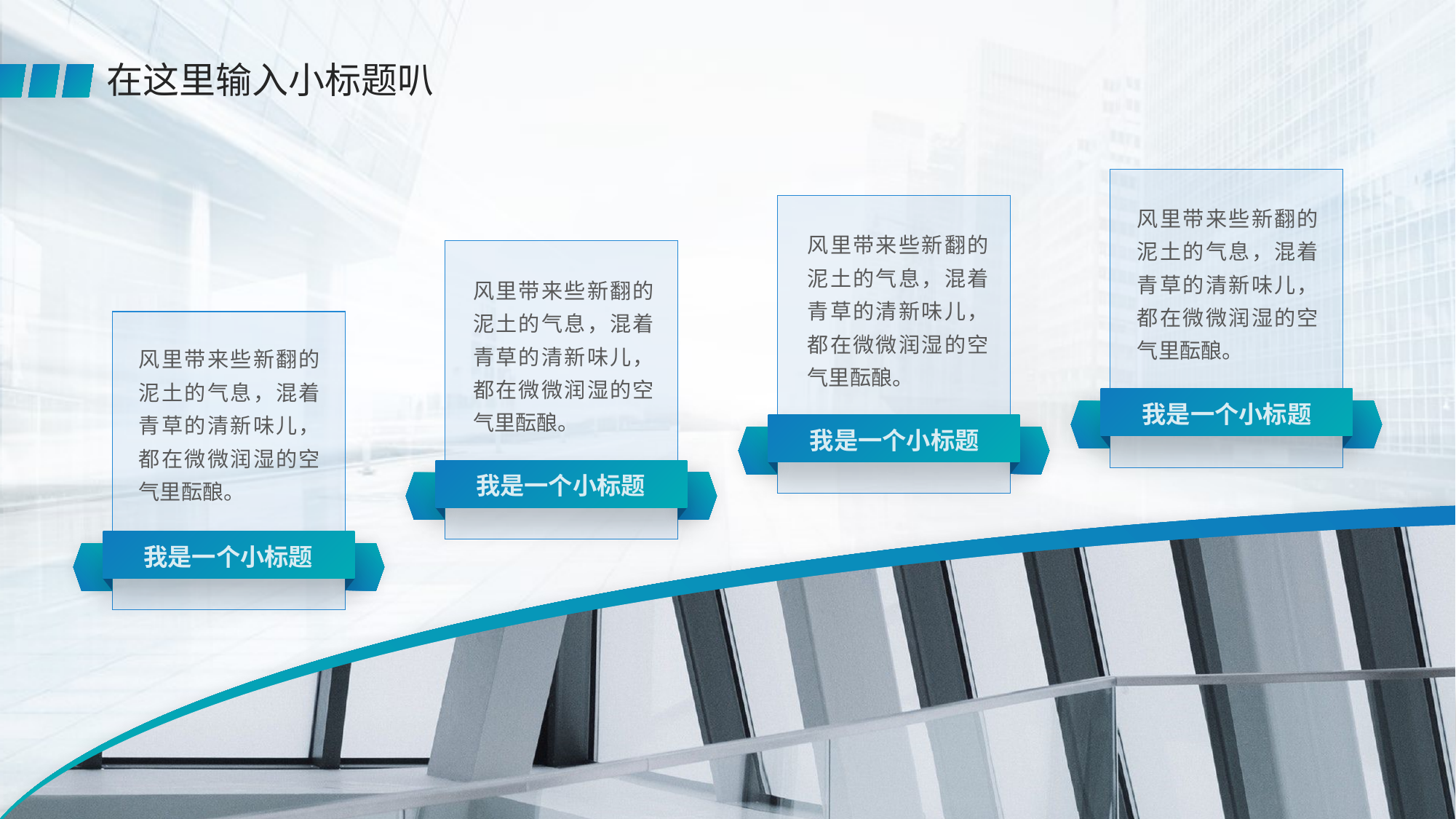

在这里输入小标题叭

风里带来些新翻的泥土的气息，混着青草的清新味儿，都在微微润湿的空气里酝酿。

风里带来些新翻的泥土的气息，混着青草的清新味儿，都在微微润湿的空气里酝酿。

风里带来些新翻的泥土的气息，混着青草的清新味儿，都在微微润湿的空气里酝酿。

风里带来些新翻的泥土的气息，混着青草的清新味儿，都在微微润湿的空气里酝酿。
我是一个小标题
我是一个小标题
我是一个小标题

我是一个小标题